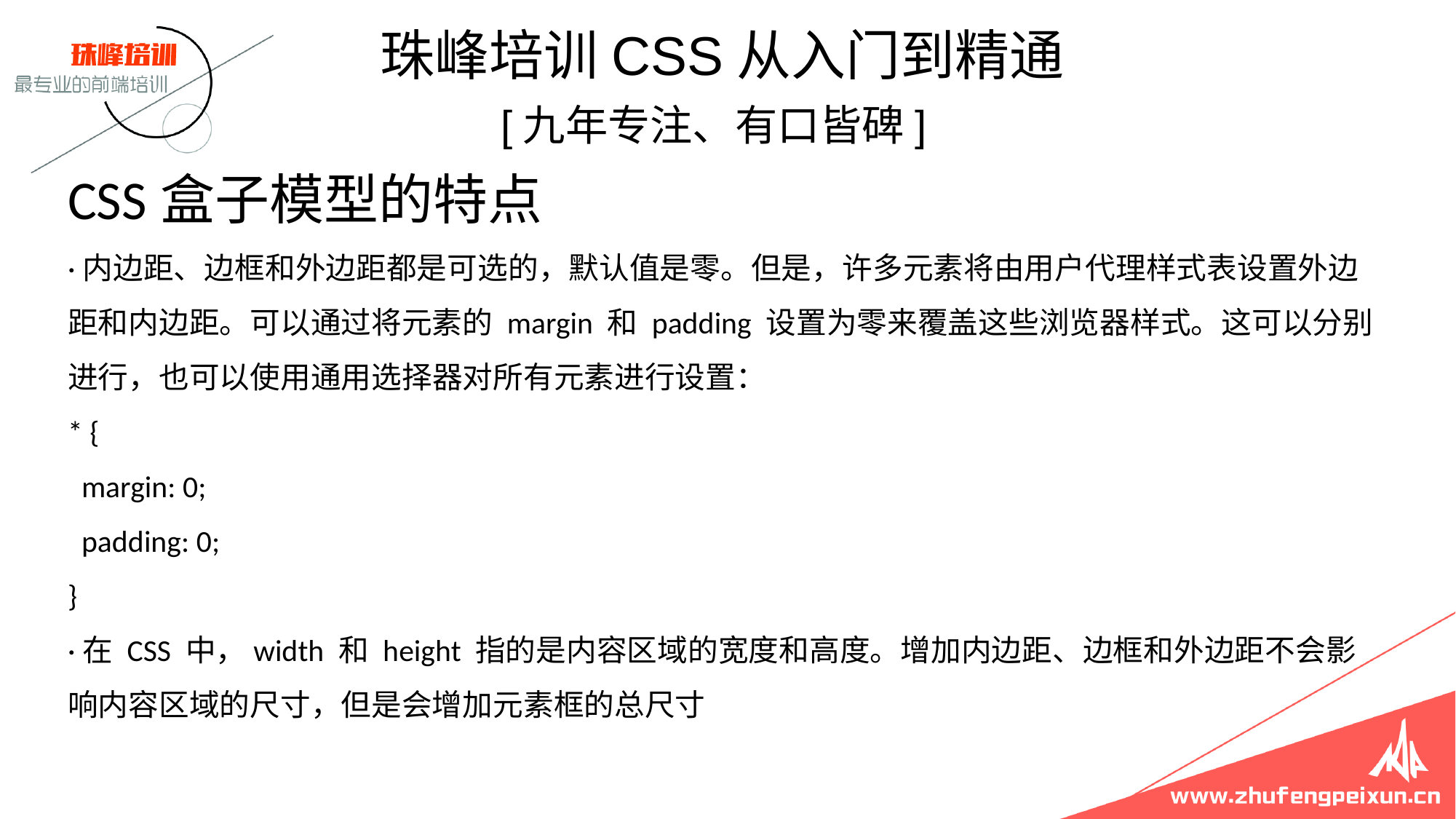

珠峰培训CSS从入门到精通
        [九年专注、有口皆碑]
# CSS盒子模型的特点 ·内边距、边框和外边距都是可选的，默认值是零。但是，许多元素将由用户代理样式表设置外边距和内边距。可以通过将元素的 margin 和 padding 设置为零来覆盖这些浏览器样式。这可以分别进行，也可以使用通用选择器对所有元素进行设置： * { margin: 0; padding: 0; } ·在 CSS 中，width 和 height 指的是内容区域的宽度和高度。增加内边距、边框和外边距不会影响内容区域的尺寸，但是会增加元素框的总尺寸